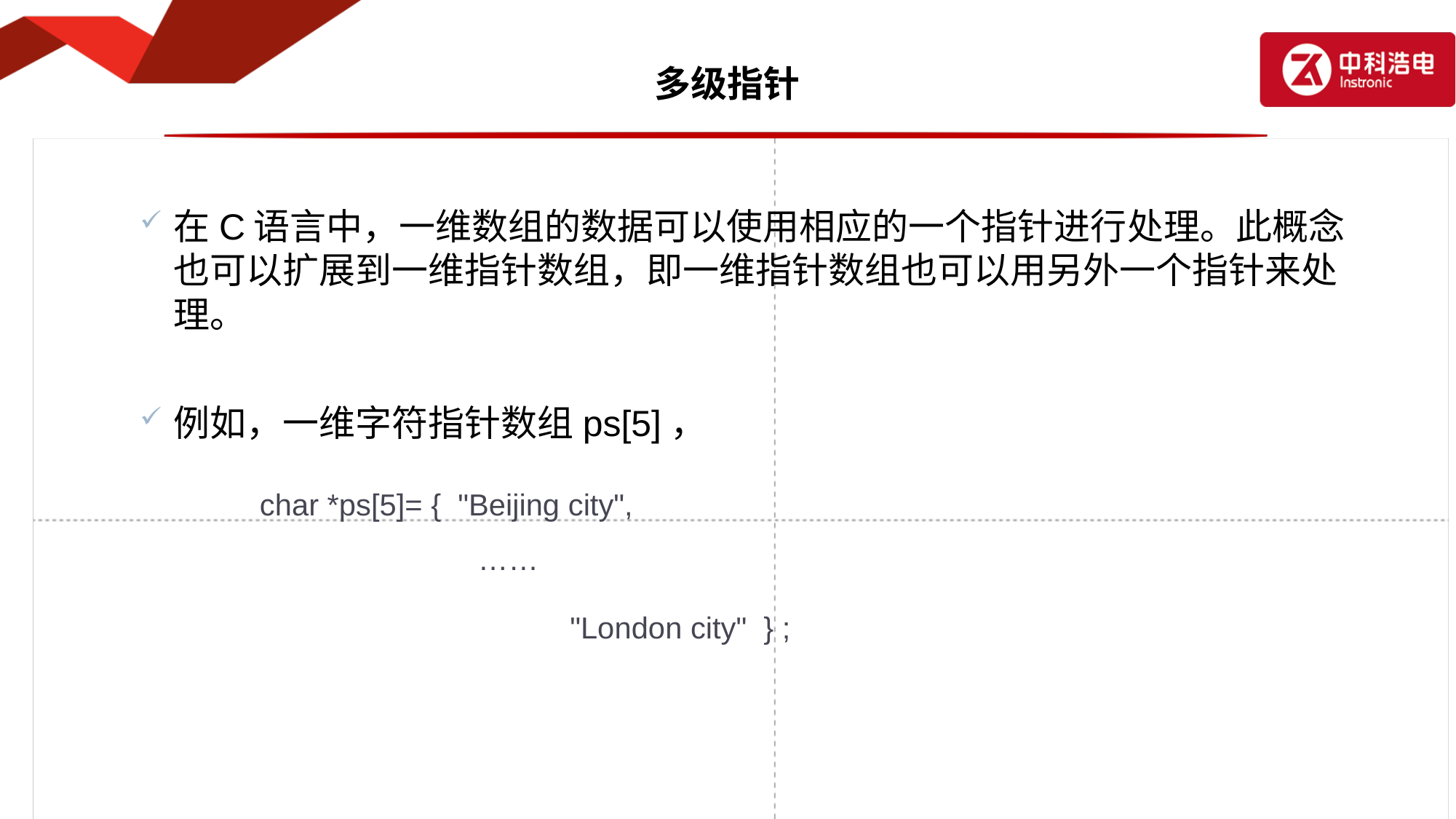

# 多级指针

在C语言中，一维数组的数据可以使用相应的一个指针进行处理。此概念也可以扩展到一维指针数组，即一维指针数组也可以用另外一个指针来处理。

例如，一维字符指针数组ps[5]，
    		char *ps[5]= {  "Beijing city",
                               		……
                            		           "London city"  } ;